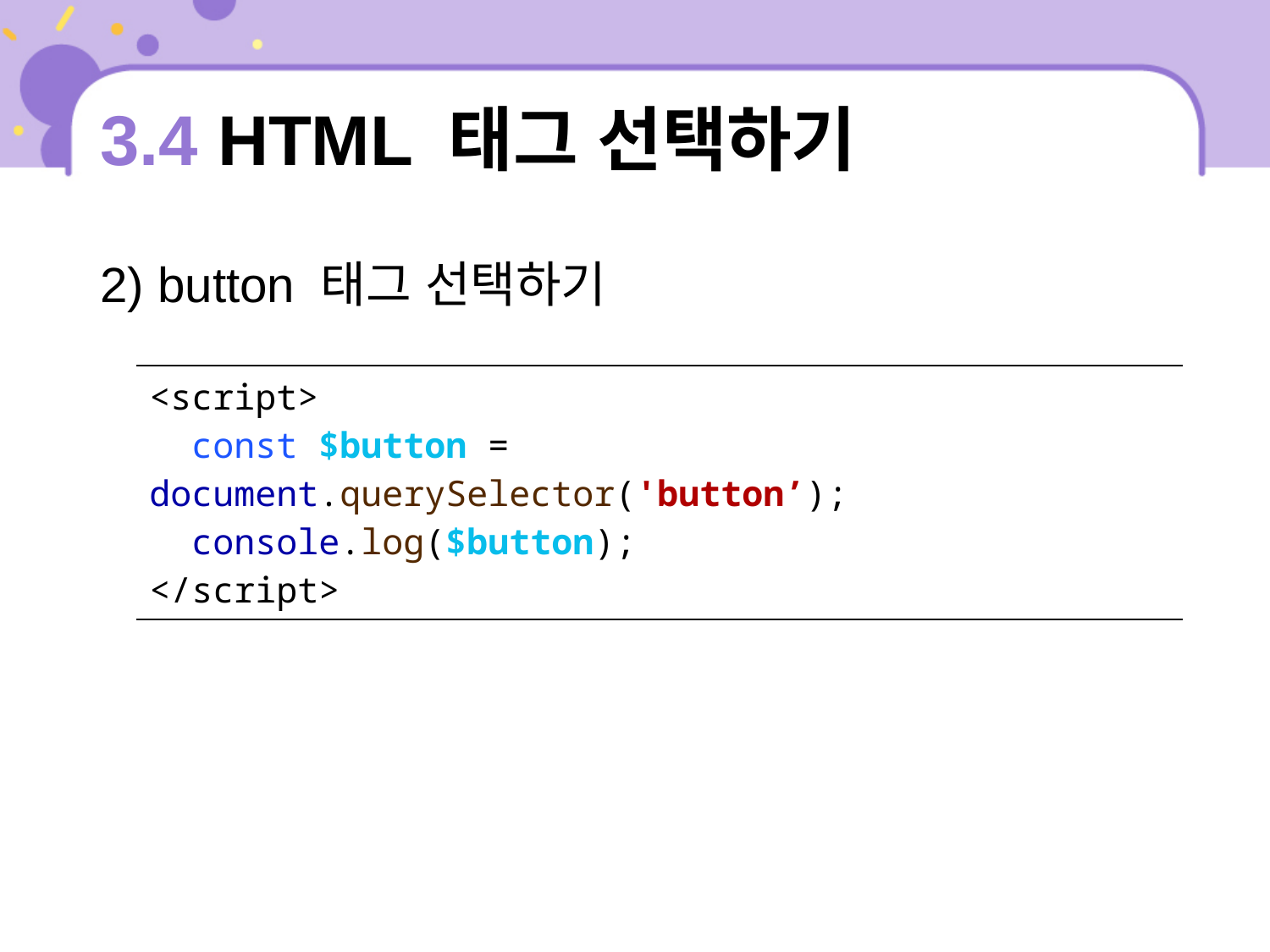

# 3.4 HTML 태그 선택하기
2) button 태그 선택하기

| <script> const $button = document.querySelector('button’); console.log($button); </script> |
| --- |